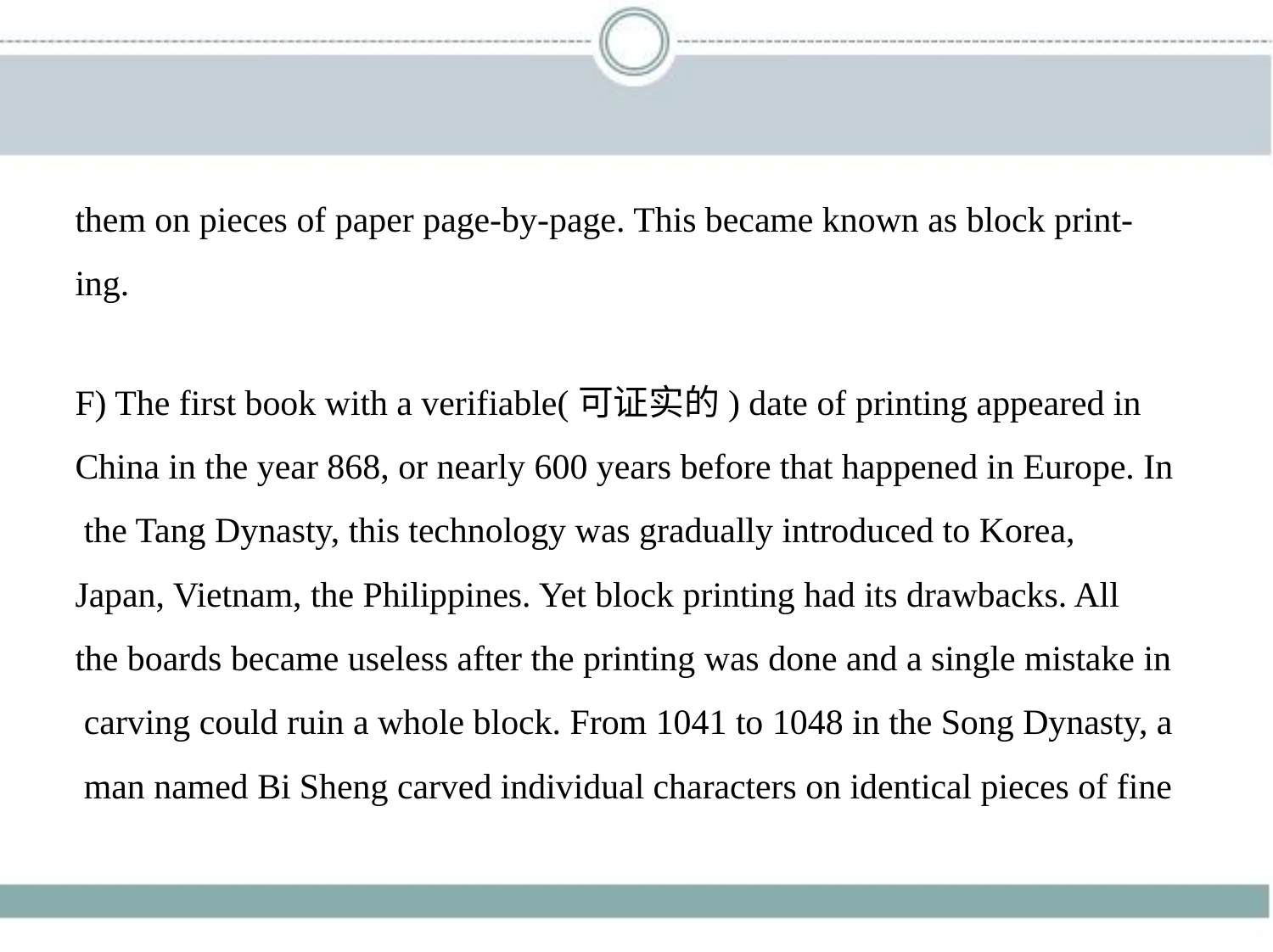

them on pieces of paper page-by-page. This became known as block print-
ing.
F) The first book with a verifiable(可证实的) date of printing appeared in
China in the year 868, or nearly 600 years before that happened in Europe. In
 the Tang Dynasty, this technology was gradually introduced to Korea,
Japan, Vietnam, the Philippines. Yet block printing had its drawbacks. All
the boards became useless after the printing was done and a single mistake in
 carving could ruin a whole block. From 1041 to 1048 in the Song Dynasty, a
 man named Bi Sheng carved individual characters on identical pieces of fine